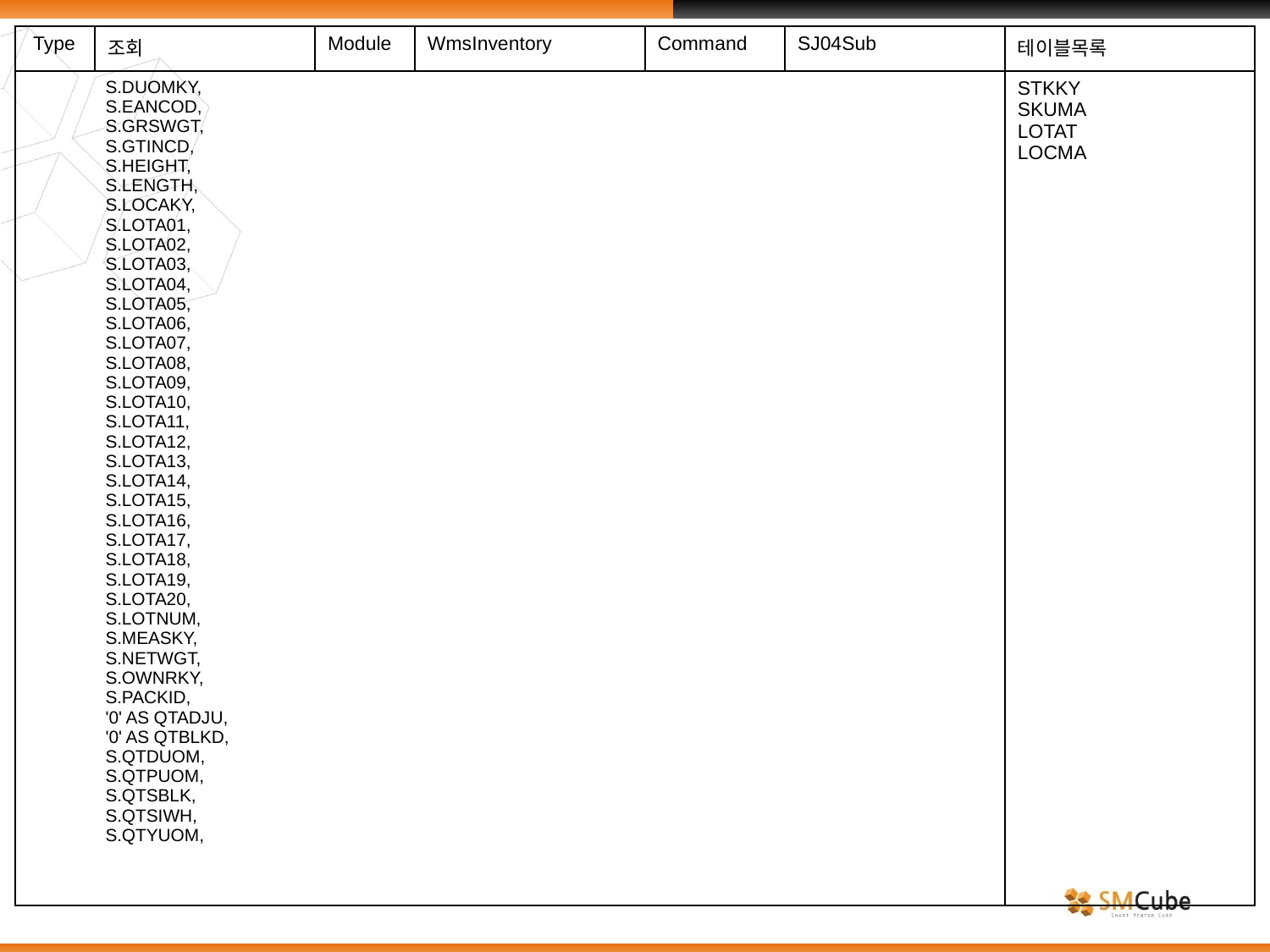

| Type | 조회 | Module | WmsInventory | Command | SJ04Sub | 테이블목록 |
| --- | --- | --- | --- | --- | --- | --- |
| S.DUOMKY, S.EANCOD, S.GRSWGT, S.GTINCD, S.HEIGHT, S.LENGTH, S.LOCAKY, S.LOTA01, S.LOTA02, S.LOTA03, S.LOTA04, S.LOTA05, S.LOTA06, S.LOTA07, S.LOTA08, S.LOTA09, S.LOTA10, S.LOTA11, S.LOTA12, S.LOTA13, S.LOTA14, S.LOTA15, S.LOTA16, S.LOTA17, S.LOTA18, S.LOTA19, S.LOTA20, S.LOTNUM, S.MEASKY, S.NETWGT, S.OWNRKY, S.PACKID, '0' AS QTADJU, '0' AS QTBLKD, S.QTDUOM, S.QTPUOM, S.QTSBLK, S.QTSIWH, S.QTYUOM, |  |  |  |  |  | STKKY SKUMA LOTAT LOCMA |